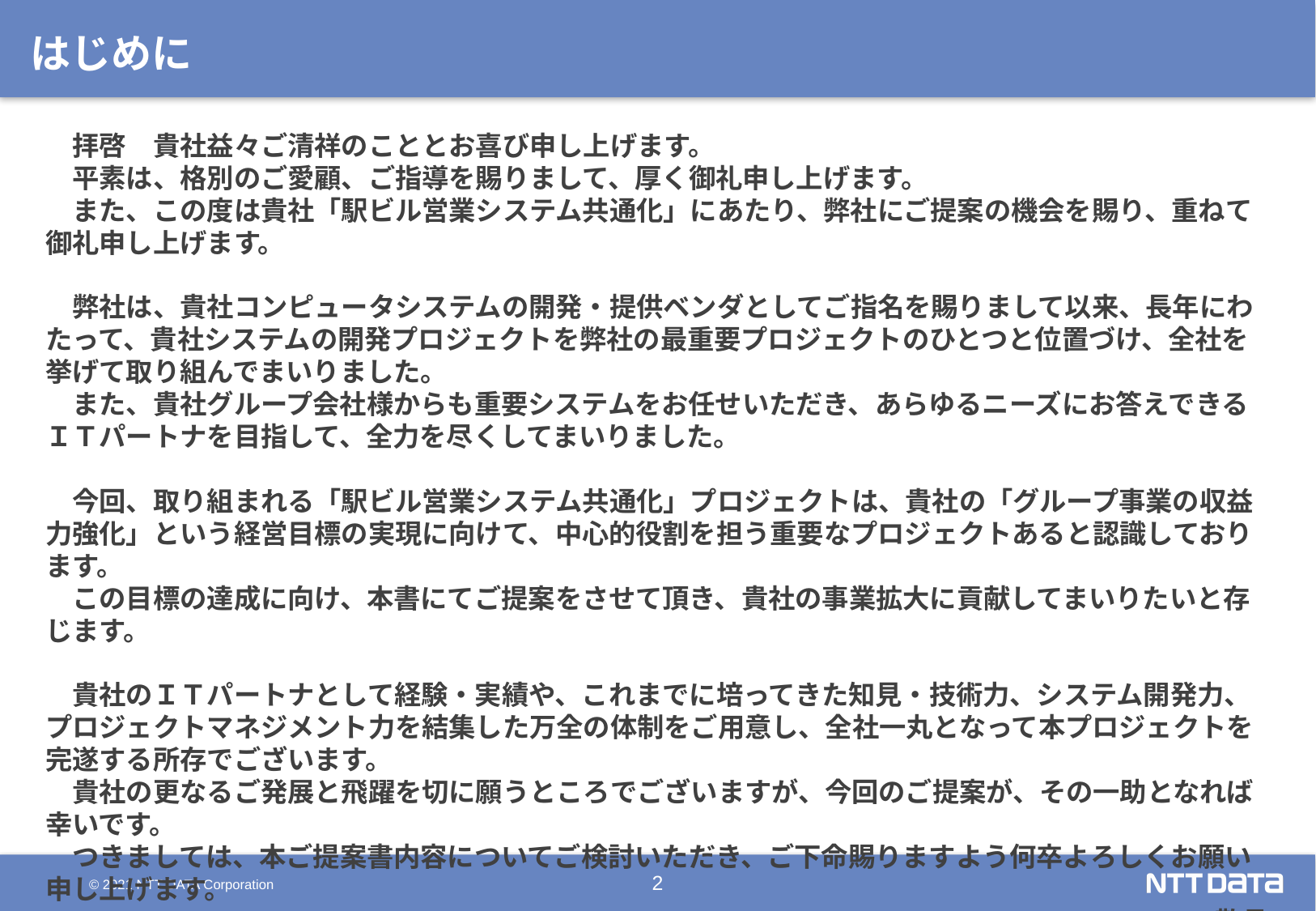

# はじめに
　拝啓　貴社益々ご清祥のこととお喜び申し上げます。
　平素は、格別のご愛顧、ご指導を賜りまして、厚く御礼申し上げます。
　また、この度は貴社「駅ビル営業システム共通化」にあたり、弊社にご提案の機会を賜り、重ねて御礼申し上げます。

　弊社は、貴社コンピュータシステムの開発・提供ベンダとしてご指名を賜りまして以来、長年にわたって、貴社システムの開発プロジェクトを弊社の最重要プロジェクトのひとつと位置づけ、全社を挙げて取り組んでまいりました。
　また、貴社グループ会社様からも重要システムをお任せいただき、あらゆるニーズにお答えできるＩＴパートナを目指して、全力を尽くしてまいりました。

　今回、取り組まれる「駅ビル営業システム共通化」プロジェクトは、貴社の「グループ事業の収益力強化」という経営目標の実現に向けて、中心的役割を担う重要なプロジェクトあると認識しております。
　この目標の達成に向け、本書にてご提案をさせて頂き、貴社の事業拡大に貢献してまいりたいと存じます。

　貴社のＩＴパートナとして経験・実績や、これまでに培ってきた知見・技術力、システム開発力、プロジェクトマネジメント力を結集した万全の体制をご用意し、全社一丸となって本プロジェクトを完遂する所存でございます。
　貴社の更なるご発展と飛躍を切に願うところでございますが、今回のご提案が、その一助となれば幸いです。
　つきましては、本ご提案書内容についてご検討いただき、ご下命賜りますよう何卒よろしくお願い申し上げます。
敬具

　　　　　　　　　　　　　　　　　　　　　　　　　　　　　　　　　　　　　　　　　　　　　　株式会社エヌ・ティ・ティ・データ